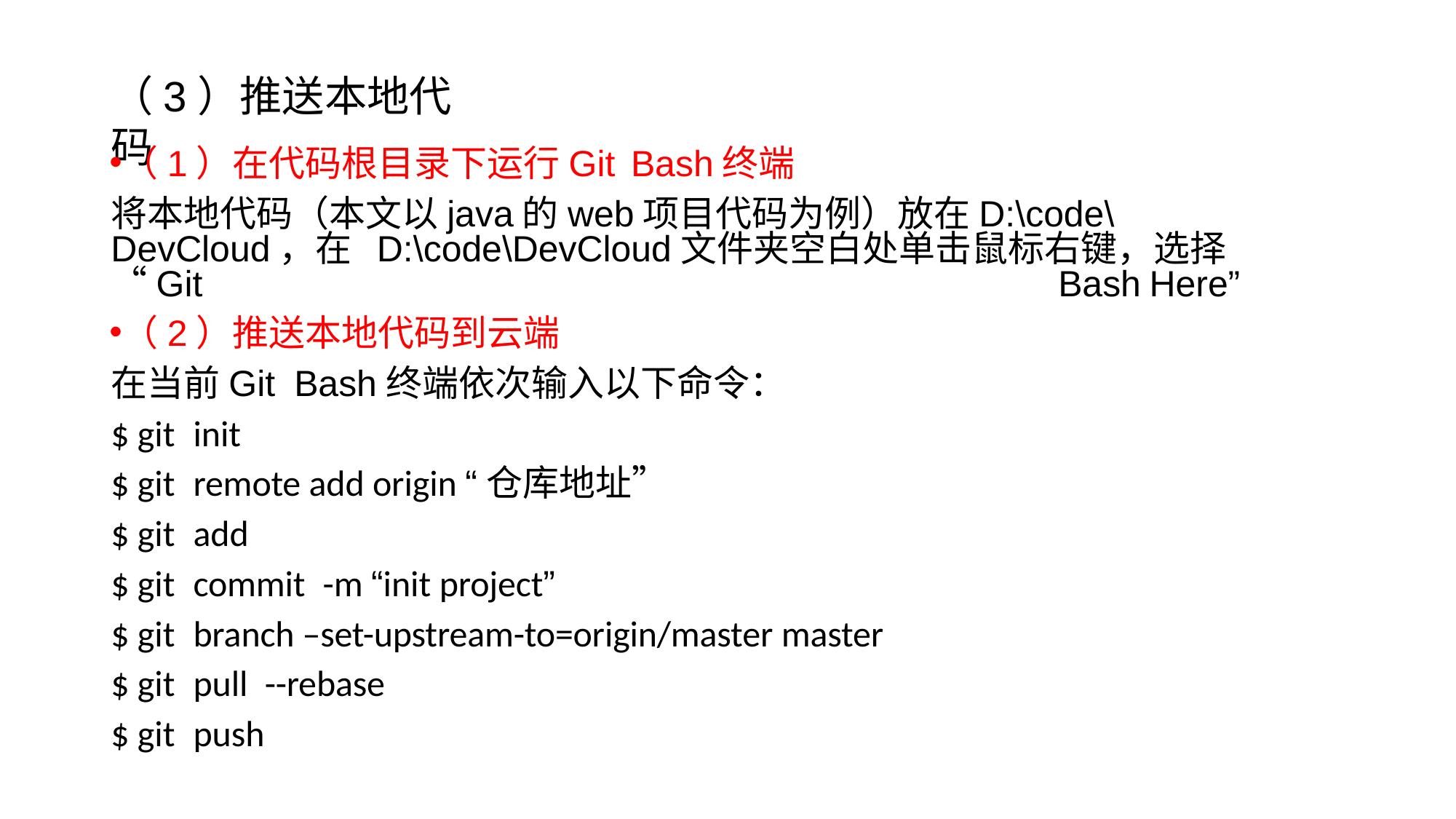

# （3）推送本地代码
（1）在代码根目录下运行Git	Bash终端
将本地代码（本文以java的web项目代码为例）放在D:\code\DevCloud，在  D:\code\DevCloud文件夹空白处单击鼠标右键，选择“Git	Bash	Here”
（2）推送本地代码到云端
在当前Git	Bash终端依次输入以下命令：
$ git	init
$ git	remote add origin “仓库地址”
$ git	add
$ git	commit	-m “init project”
$ git	branch –set-upstream-to=origin/master master
$ git	pull	--rebase
$ git	push